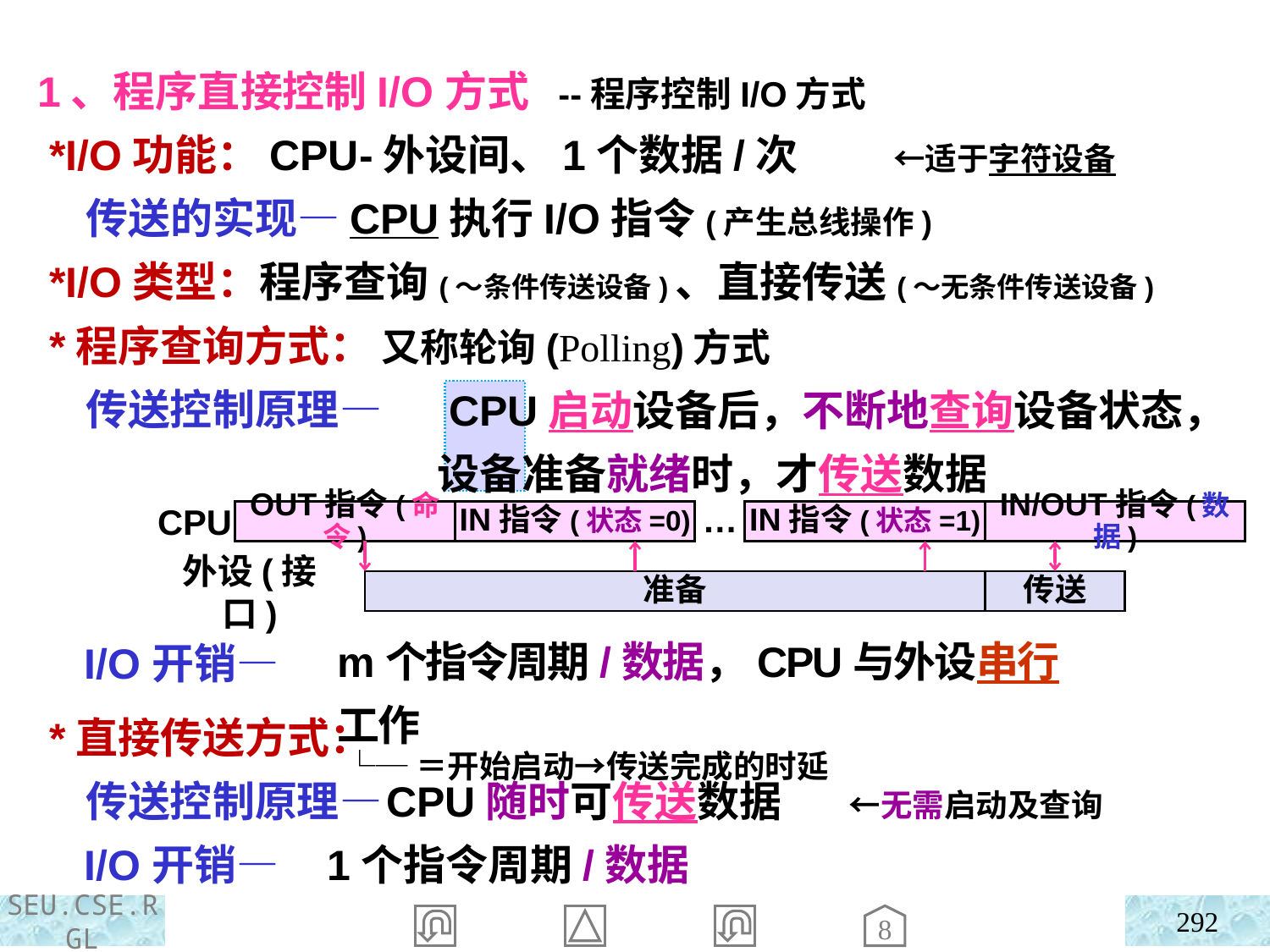

1、程序直接控制I/O方式  --程序控制I/O方式
 *I/O功能：CPU-外设间、1个数据/次          ←适于字符设备
    传送的实现—CPU执行I/O指令(产生总线操作)
 *I/O类型：程序查询(～条件传送设备)、直接传送(～无条件传送设备)
 *程序查询方式： 又称轮询(Polling)方式
    传送控制原理—

    I/O开销—
 *直接传送方式：
    传送控制原理—
    I/O开销—
 CPU启动设备后，不断地查询设备状态，
设备准备就绪时，才传送数据

CPU
IN指令(状态=0)
…
IN指令(状态=1)
IN/OUT指令(数据)
OUT指令(命令)
外设(接口)
准备
传送
m个指令周期/数据，CPU与外设串行工作
 └─＝开始启动→传送完成的时延
     CPU随时可传送数据       ←无需启动及查询
1个指令周期/数据
292
8